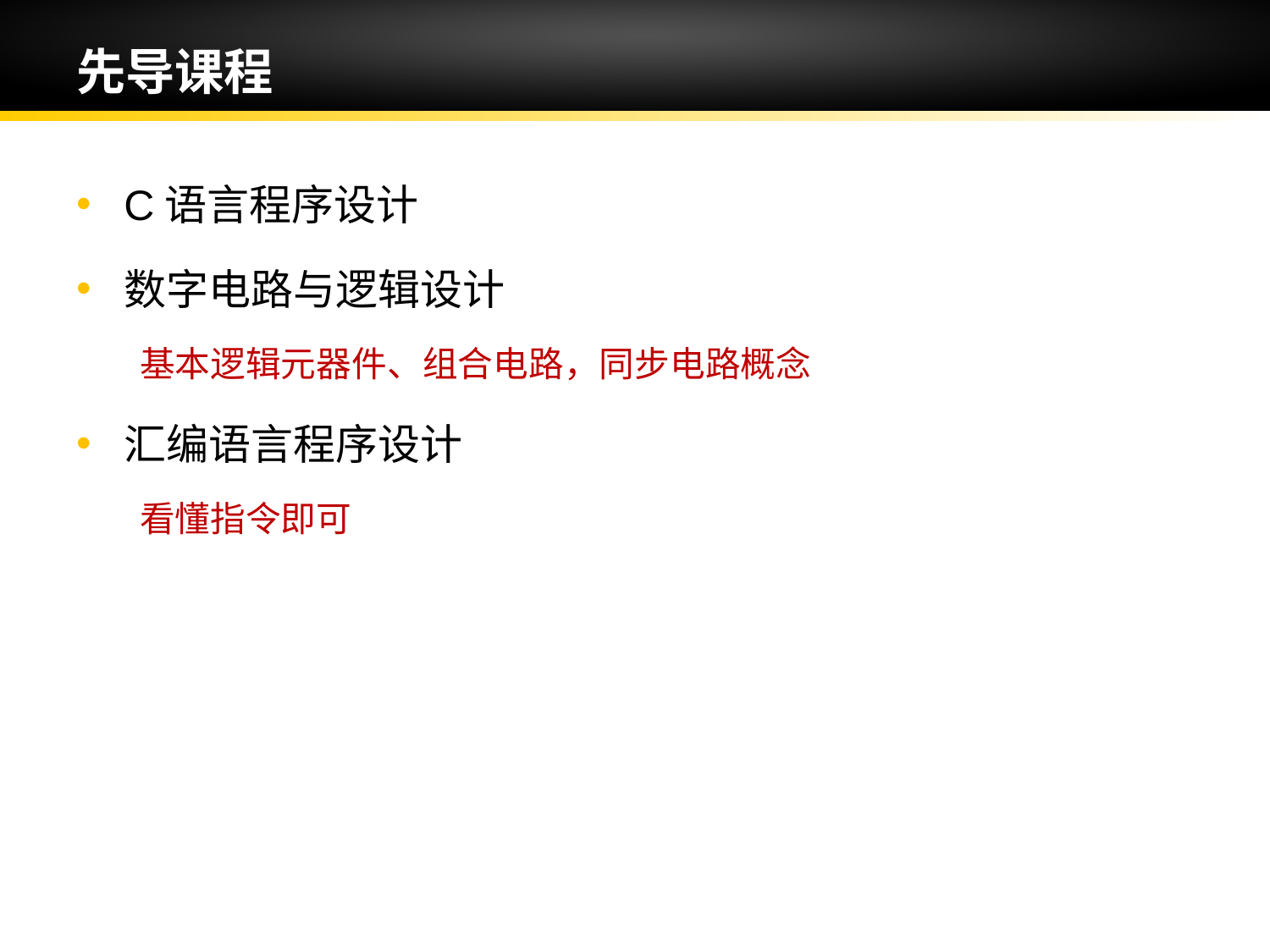

# 先导课程
C语言程序设计
数字电路与逻辑设计
基本逻辑元器件、组合电路，同步电路概念
汇编语言程序设计
看懂指令即可